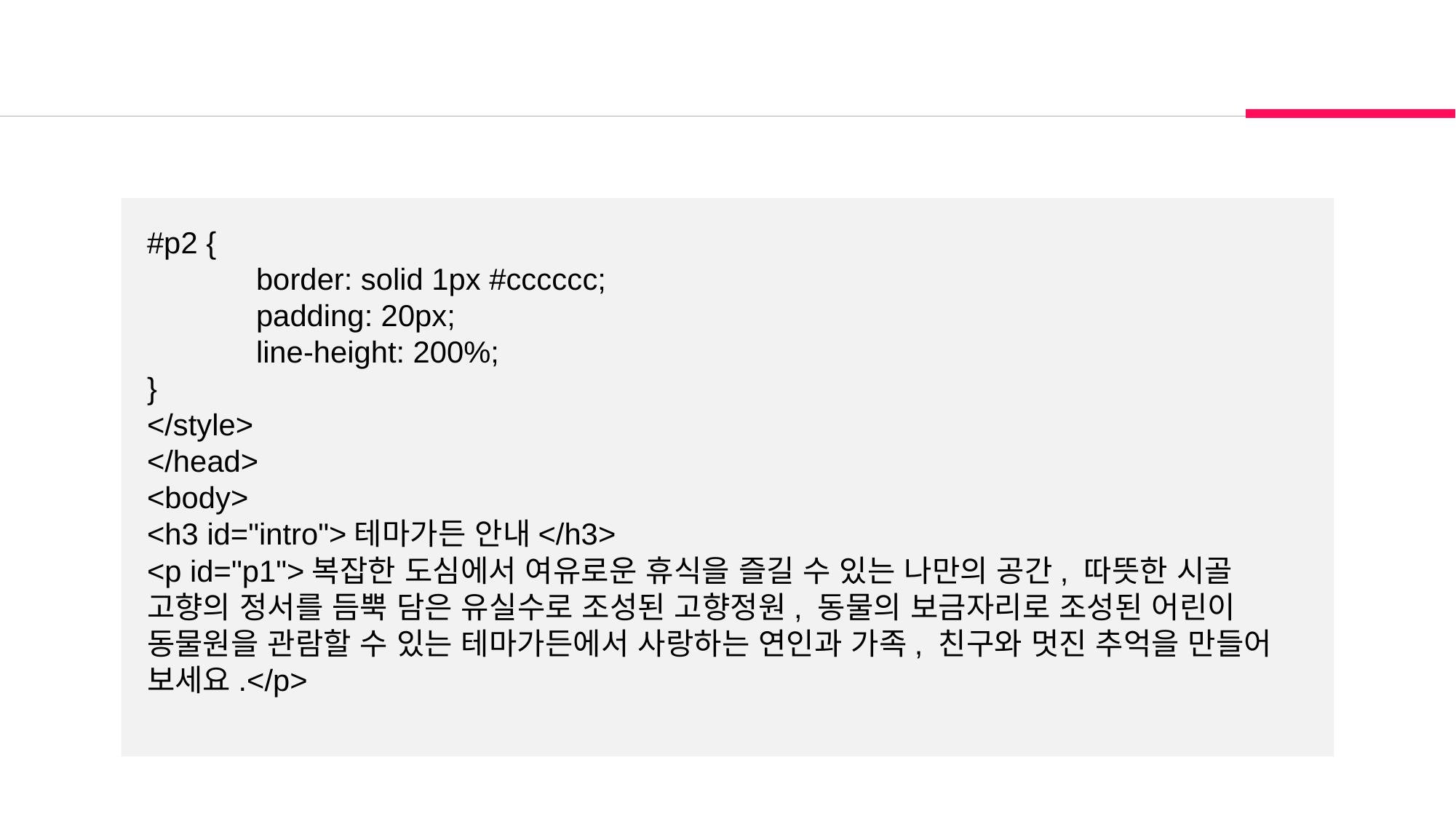

#p2 {
	border: solid 1px #cccccc;
	padding: 20px;
	line-height: 200%;
}
</style>
</head>
<body>
<h3 id="intro">테마가든 안내</h3>
<p id="p1">복잡한 도심에서 여유로운 휴식을 즐길 수 있는 나만의 공간, 따뜻한 시골 고향의 정서를 듬뿍 담은 유실수로 조성된 고향정원, 동물의 보금자리로 조성된 어린이 동물원을 관람할 수 있는 테마가든에서 사랑하는 연인과 가족, 친구와 멋진 추억을 만들어 보세요.</p>